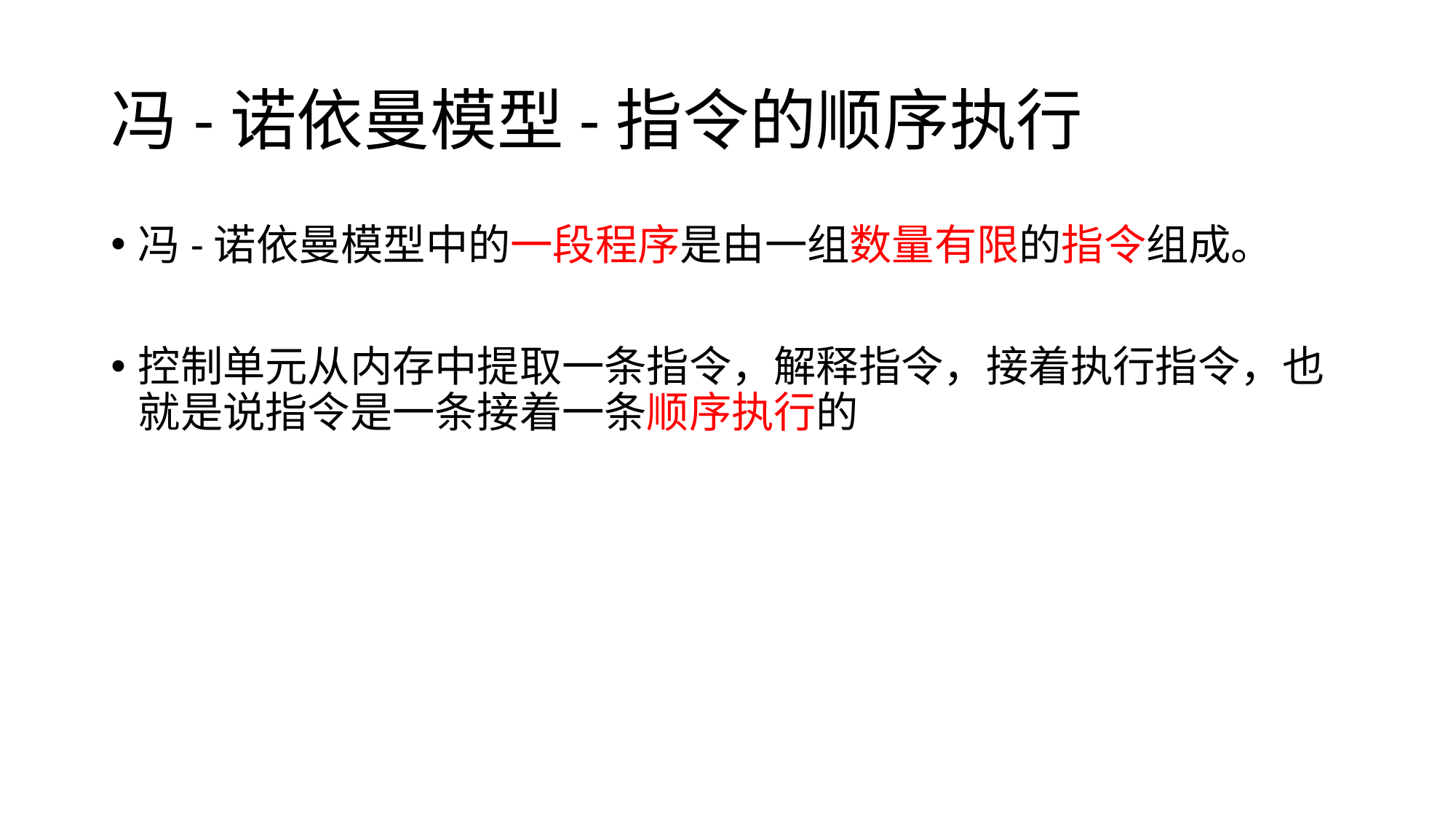

# 冯-诺依曼模型-指令的顺序执行
冯-诺依曼模型中的一段程序是由一组数量有限的指令组成。

控制单元从内存中提取一条指令，解释指令，接着执行指令，也就是说指令是一条接着一条顺序执行的